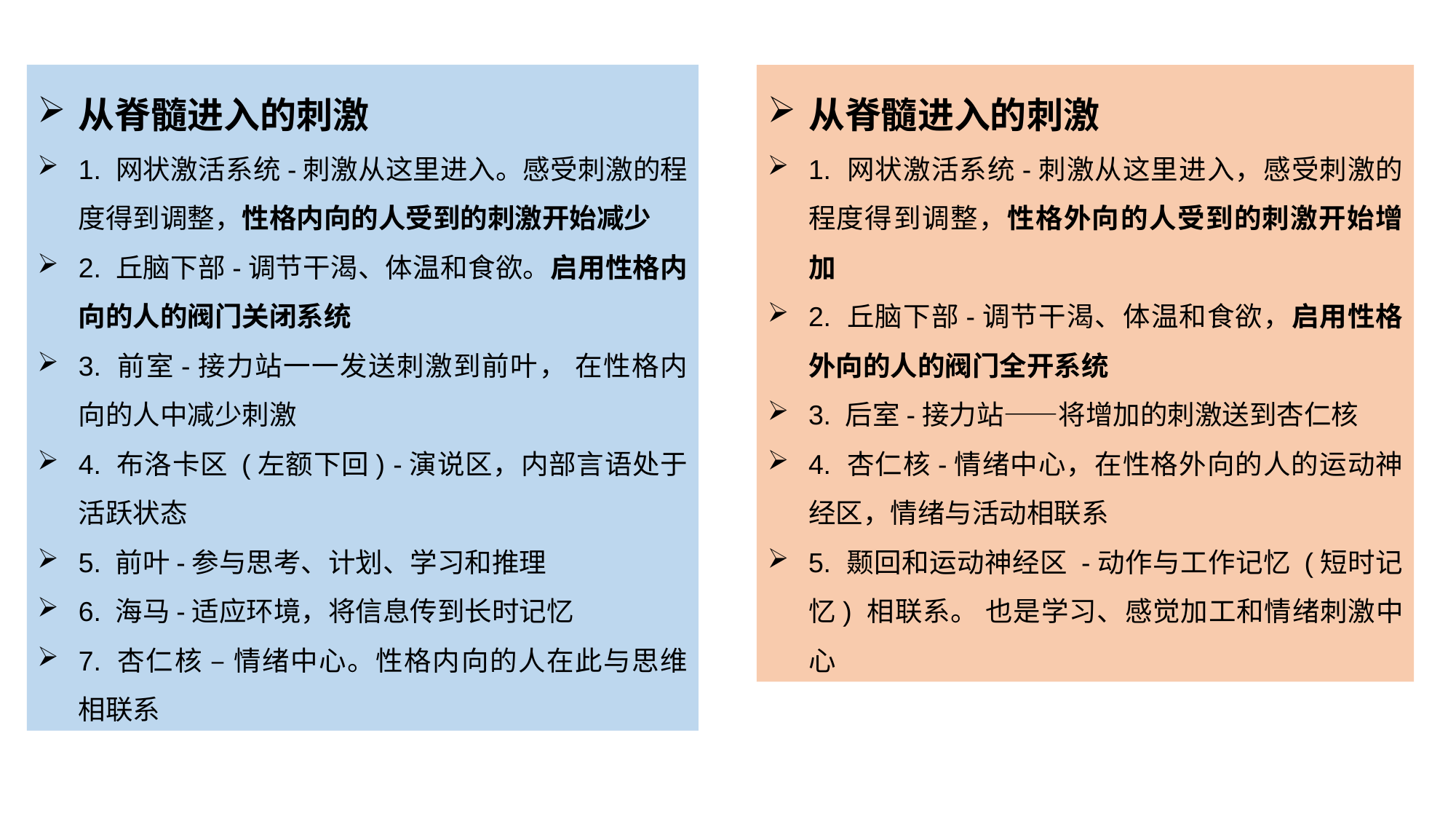

从脊髓进入的刺激
1. 网状激活系统-刺激从这里进入。感受刺激的程度得到调整，性格内向的人受到的刺激开始减少
2. 丘脑下部-调节干渴、体温和食欲。启用性格内向的人的阀门关闭系统
3. 前室-接力站一一发送刺激到前叶， 在性格内向的人中减少刺激
4. 布洛卡区 (左额下回) -演说区，内部言语处于活跃状态
5. 前叶-参与思考、计划、学习和推理
6. 海马-适应环境，将信息传到长时记忆
7. 杏仁核 – 情绪中心。性格内向的人在此与思维相联系
从脊髓进入的刺激
1. 网状激活系统-刺激从这里进入，感受刺激的程度得到调整，性格外向的人受到的刺激开始增加
2. 丘脑下部-调节干渴、体温和食欲，启用性格外向的人的阀门全开系统
3. 后室-接力站——将增加的刺激送到杏仁核
4. 杏仁核-情绪中心，在性格外向的人的运动神经区，情绪与活动相联系
5. 颞回和运动神经区 -动作与工作记忆 (短时记忆) 相联系。 也是学习、感觉加工和情绪刺激中心